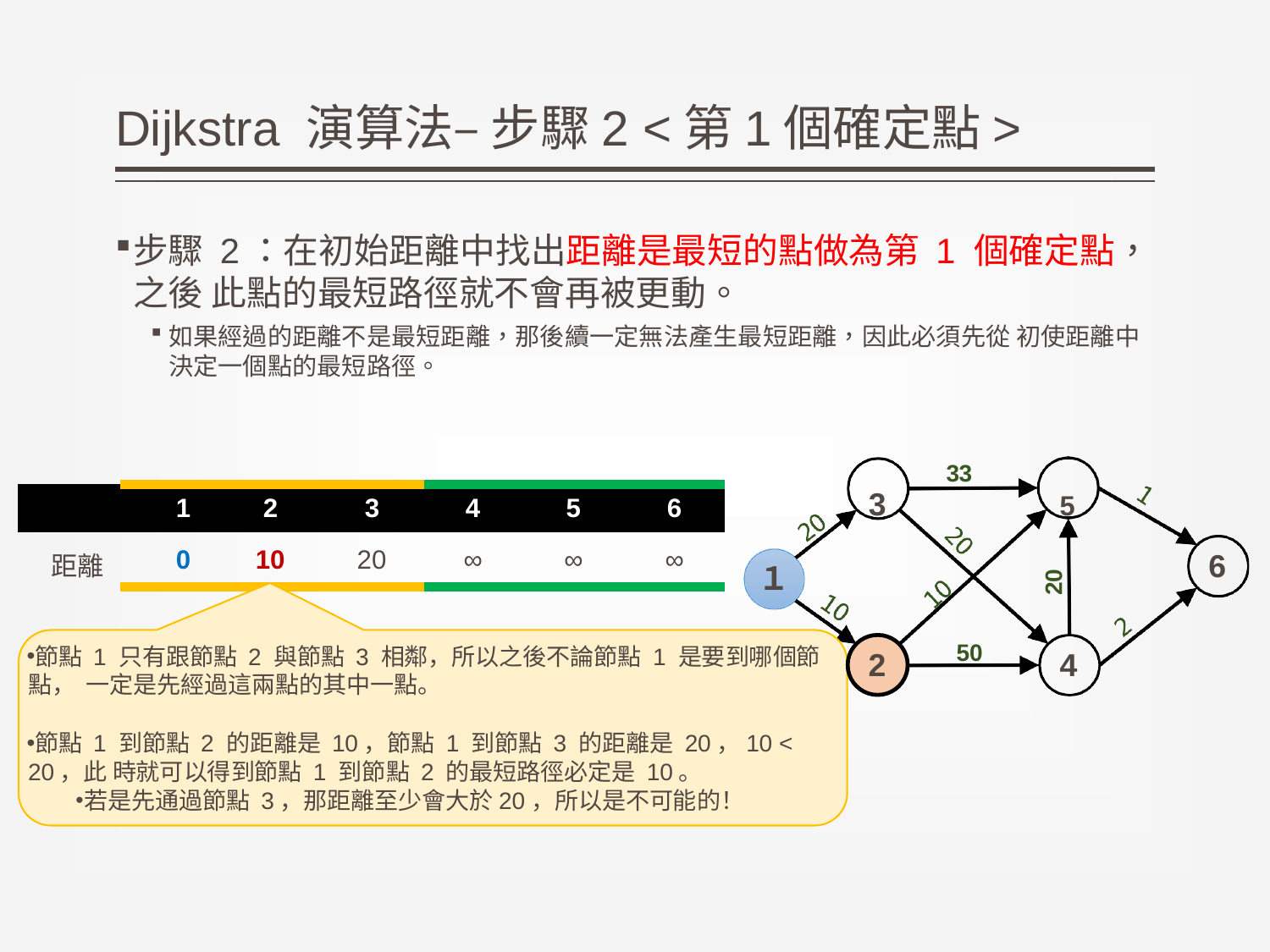

# Dijkstra 演算法– 步驟2 <第1個確定點>
步驟 2：在初始距離中找出距離是最短的點做為第 1 個確定點，之後 此點的最短路徑就不會再被更動。
如果經過的距離不是最短距離，那後續一定無法產生最短距離，因此必須先從 初使距離中決定一個點的最短路徑。

33
3	5
|  | 1 | 2 | 3 | 4 | 5 | 6 |
| --- | --- | --- | --- | --- | --- | --- |
| 距離 | 0 | 10 | 20 | ∞ | ∞ | ∞ |
6

１
20

50
節點 1 只有跟節點 2 與節點 3 相鄰，所以之後不論節點 1 是要到哪個節點，  一定是先經過這兩點的其中一點。

節點 1 到節點 2 的距離是 10，節點 1 到節點 3 的距離是 20，10 < 20，此 時就可以得到節點 1 到節點 2 的最短路徑必定是 10。
若是先通過節點 3，那距離至少會大於20，所以是不可能的！
4
2